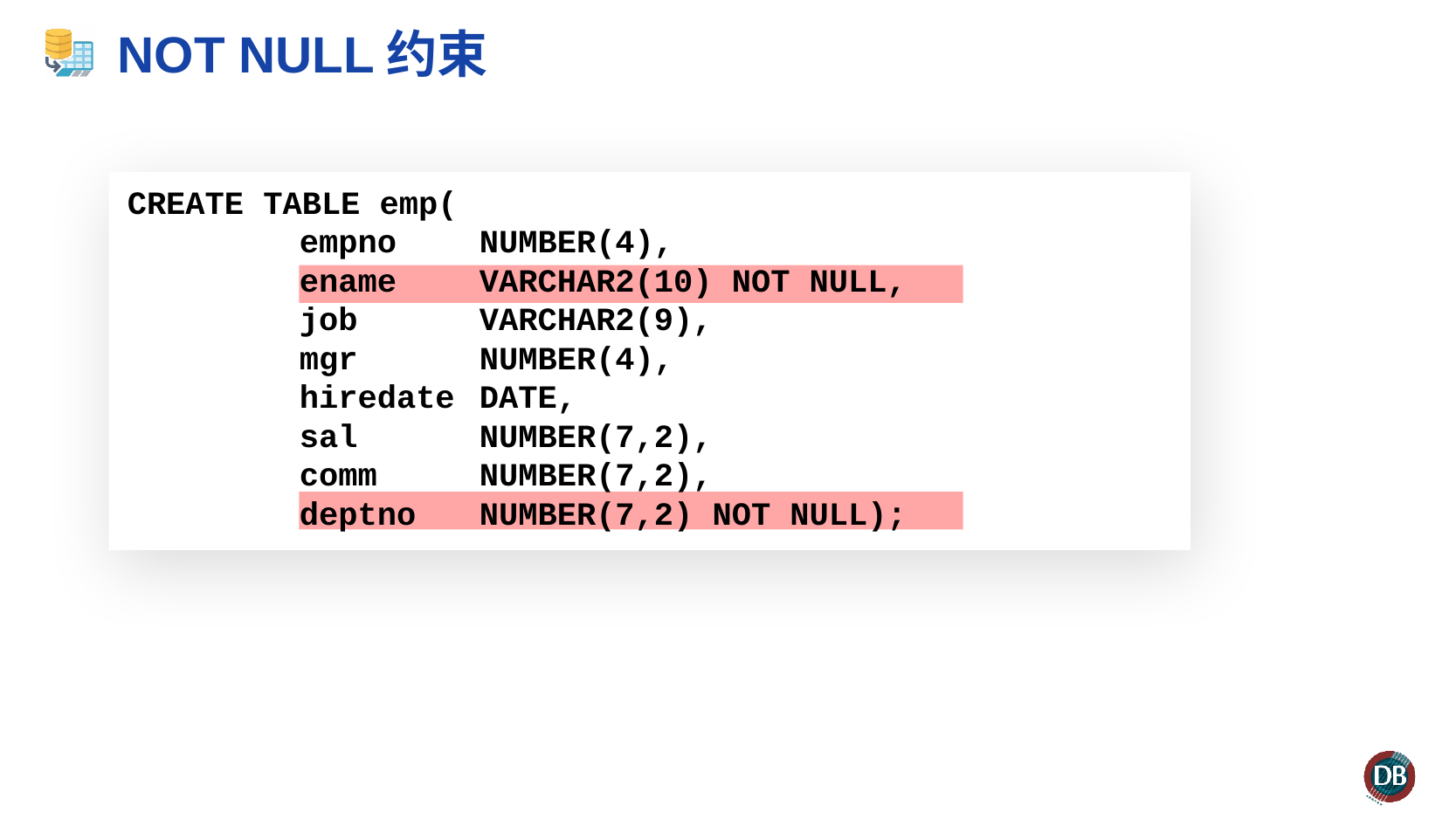

# NOT NULL约束
定义在列级

CREATE TABLE emp(
	empno 	NUMBER(4),
  	ename	VARCHAR2(10) NOT NULL,
  	job	VARCHAR2(9),
  	mgr	NUMBER(4),
  	hiredate	DATE,
  	sal	NUMBER(7,2),
   	comm	NUMBER(7,2),
  	deptno	NUMBER(7,2) NOT NULL);